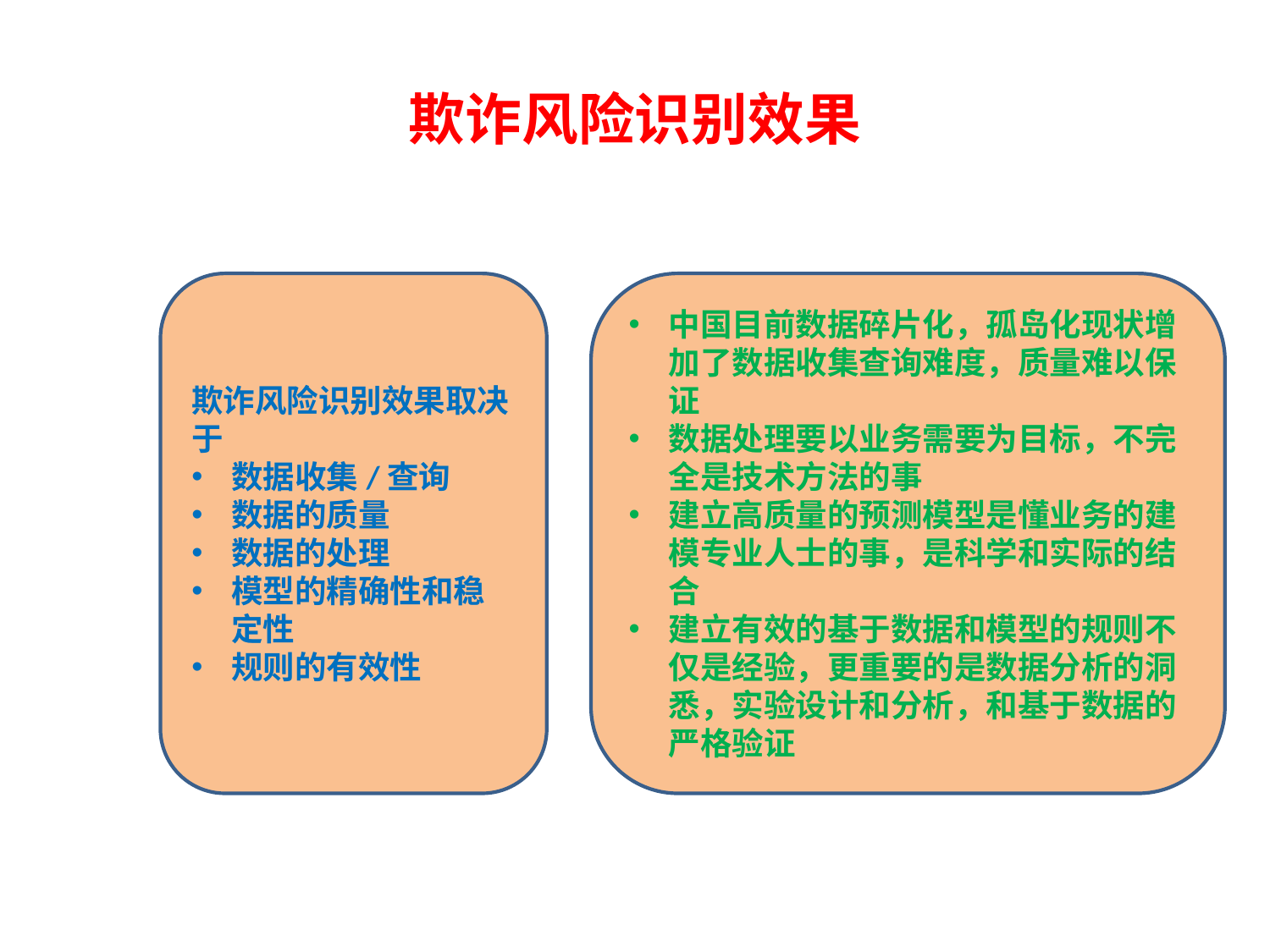

# 欺诈风险识别效果
欺诈风险识别效果取决于
数据收集/查询
数据的质量
数据的处理
模型的精确性和稳定性
规则的有效性
中国目前数据碎片化，孤岛化现状增加了数据收集查询难度，质量难以保证
数据处理要以业务需要为目标，不完全是技术方法的事
建立高质量的预测模型是懂业务的建模专业人士的事，是科学和实际的结合
建立有效的基于数据和模型的规则不仅是经验，更重要的是数据分析的洞悉，实验设计和分析，和基于数据的严格验证